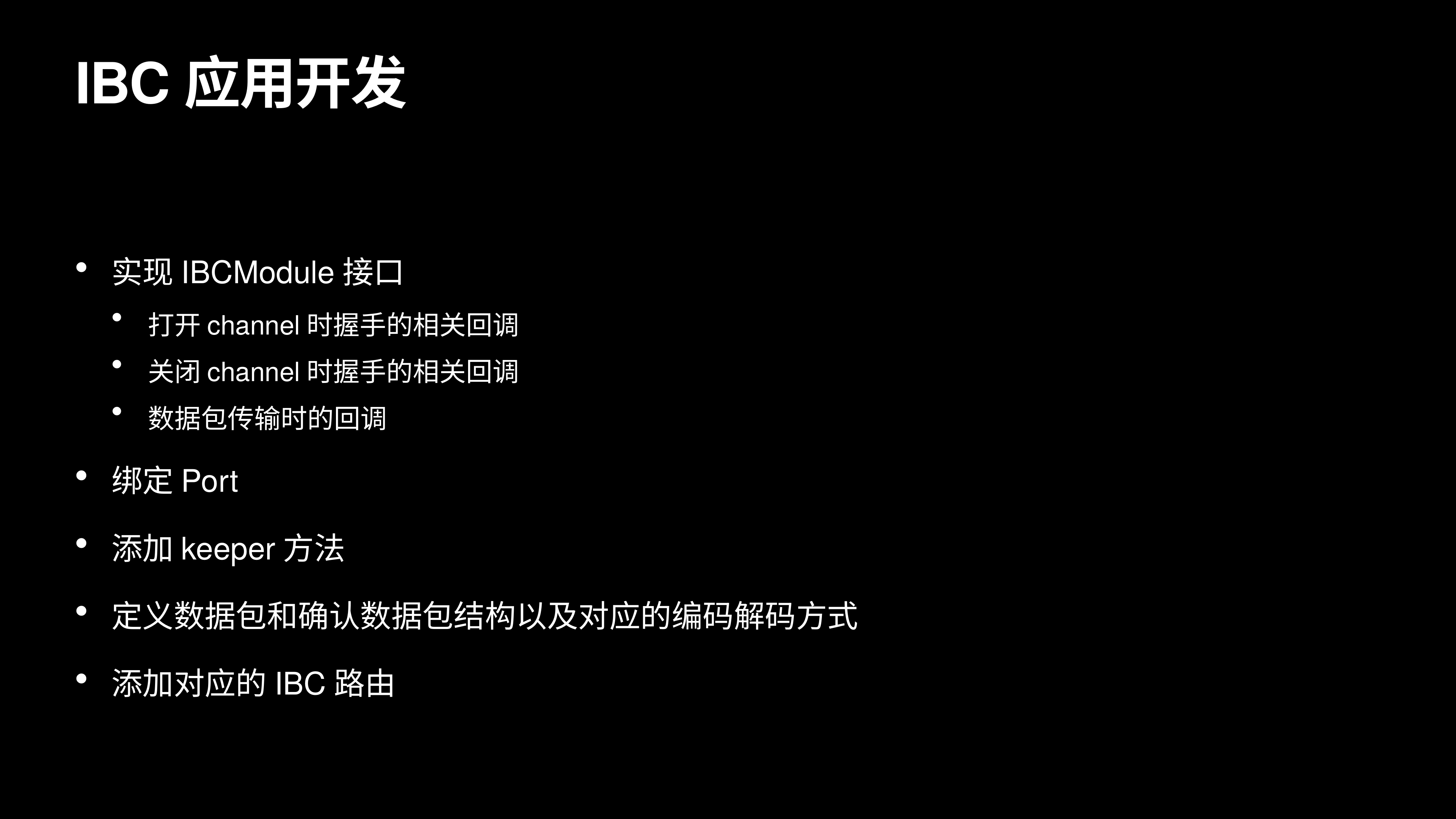

# IBC应用开发
实现IBCModule接口
打开channel时握手的相关回调
关闭channel时握手的相关回调
数据包传输时的回调
绑定Port
添加keeper方法
定义数据包和确认数据包结构以及对应的编码解码方式
添加对应的IBC路由